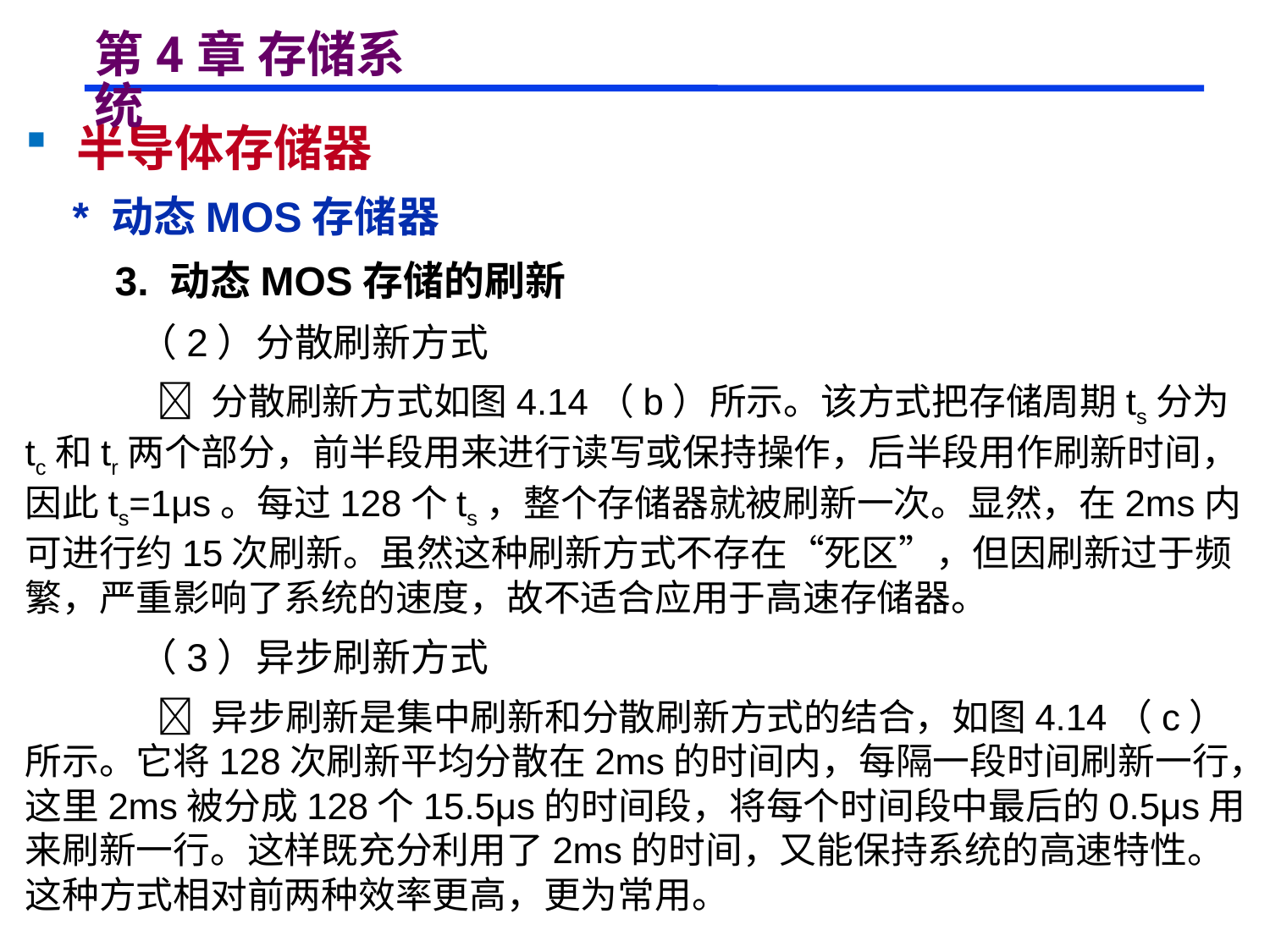

# 第4章 存储系统
 半导体存储器
    * 动态MOS存储器
        3. 动态MOS存储的刷新
            （2）分散刷新方式
                ♣ 分散刷新方式如图4.14（b）所示。该方式把存储周期ts分为tc和tr两个部分，前半段用来进行读写或保持操作，后半段用作刷新时间，因此ts=1μs。每过128个ts，整个存储器就被刷新一次。显然，在2ms内可进行约15次刷新。虽然这种刷新方式不存在“死区”，但因刷新过于频繁，严重影响了系统的速度，故不适合应用于高速存储器。
            （3）异步刷新方式
                ♣ 异步刷新是集中刷新和分散刷新方式的结合，如图4.14（c）所示。它将128次刷新平均分散在2ms的时间内，每隔一段时间刷新一行，这里2ms被分成128个15.5μs的时间段，将每个时间段中最后的0.5μs用来刷新一行。这样既充分利用了2ms的时间，又能保持系统的高速特性。这种方式相对前两种效率更高，更为常用。